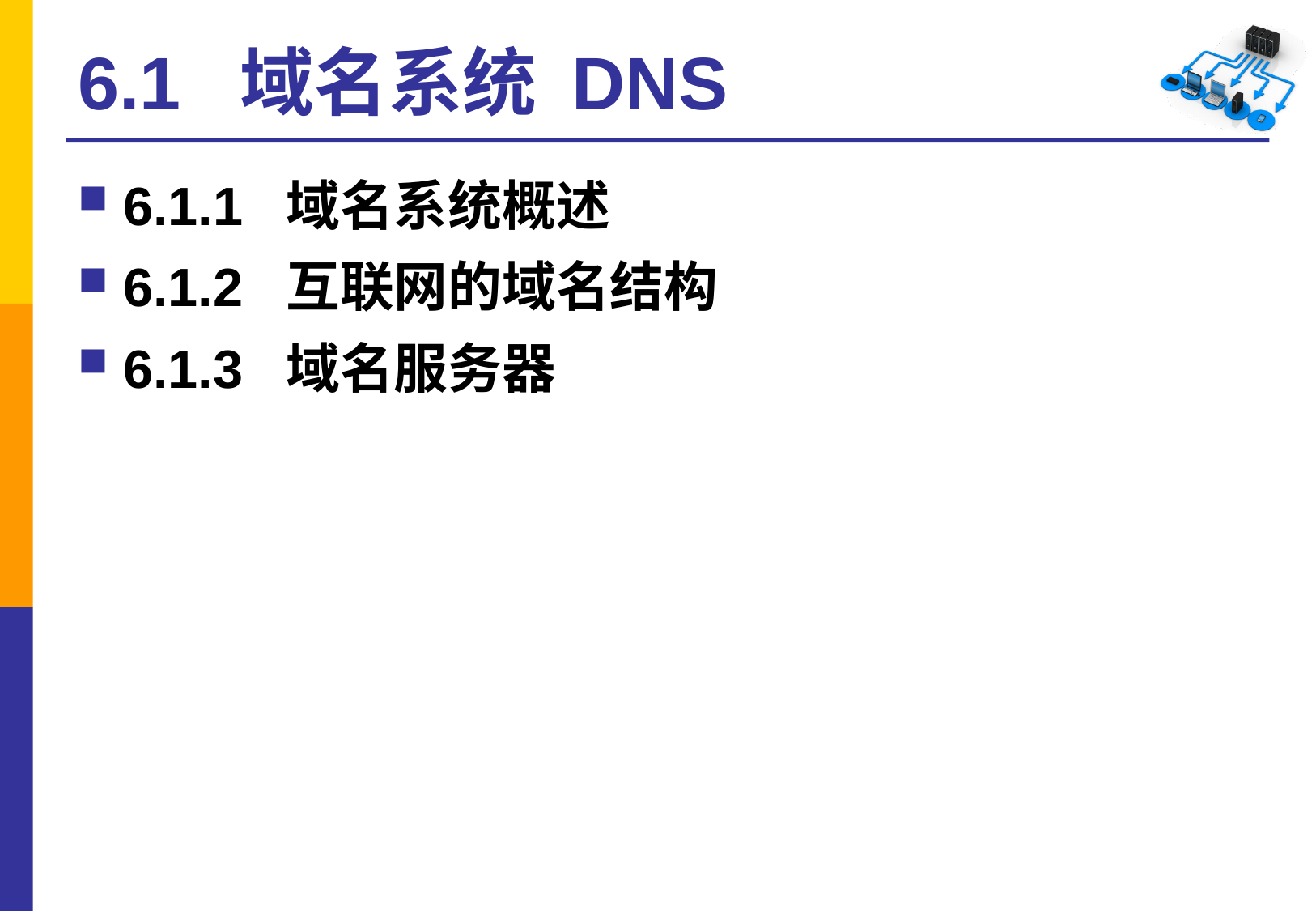

# 6.1  域名系统 DNS
6.1.1  域名系统概述
6.1.2  互联网的域名结构
6.1.3  域名服务器